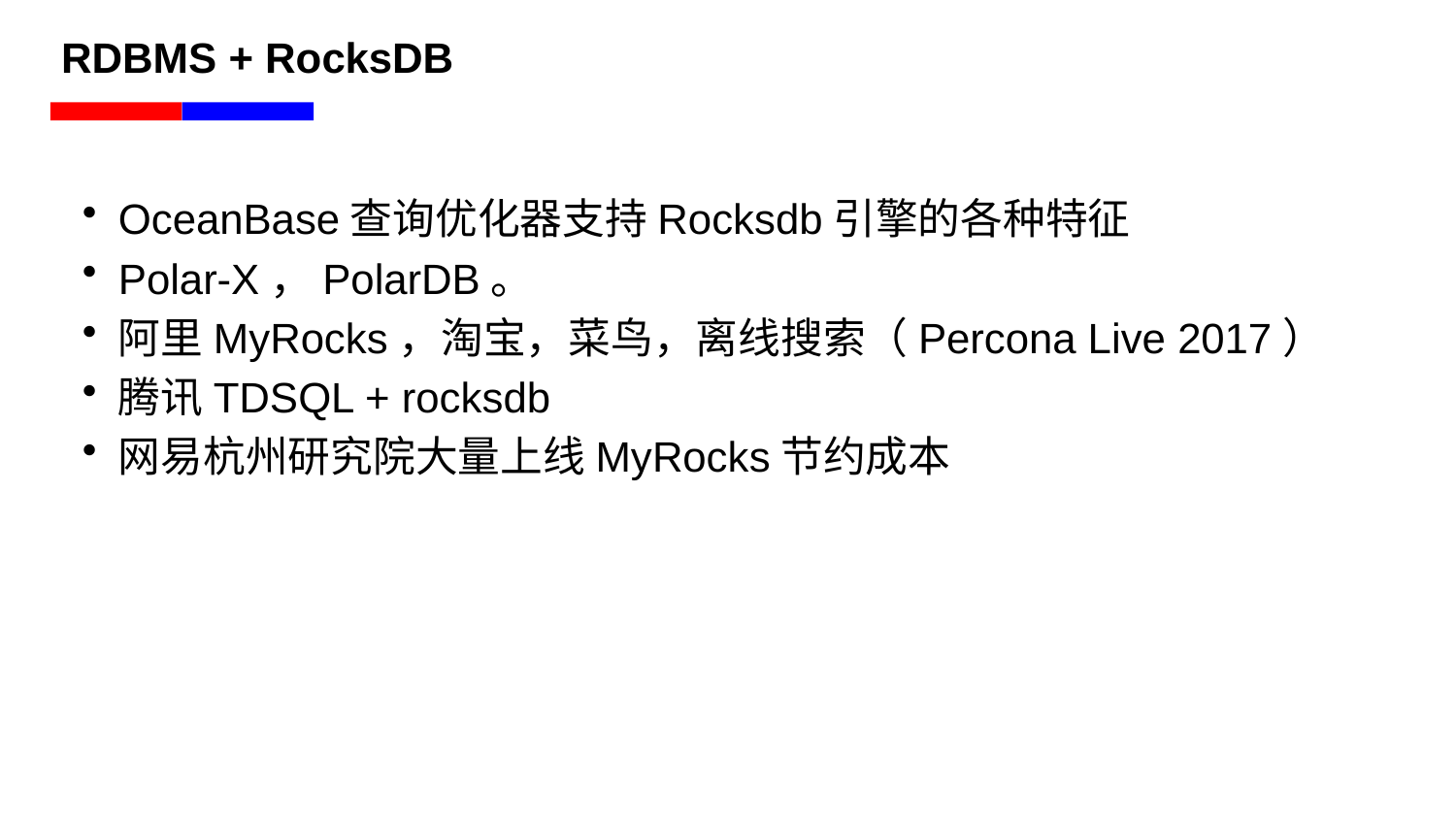

# RDBMS + RocksDB
OceanBase查询优化器支持Rocksdb引擎的各种特征
Polar-X，PolarDB。
阿里MyRocks，淘宝，菜鸟，离线搜索（Percona Live 2017）
腾讯TDSQL + rocksdb
网易杭州研究院大量上线MyRocks节约成本